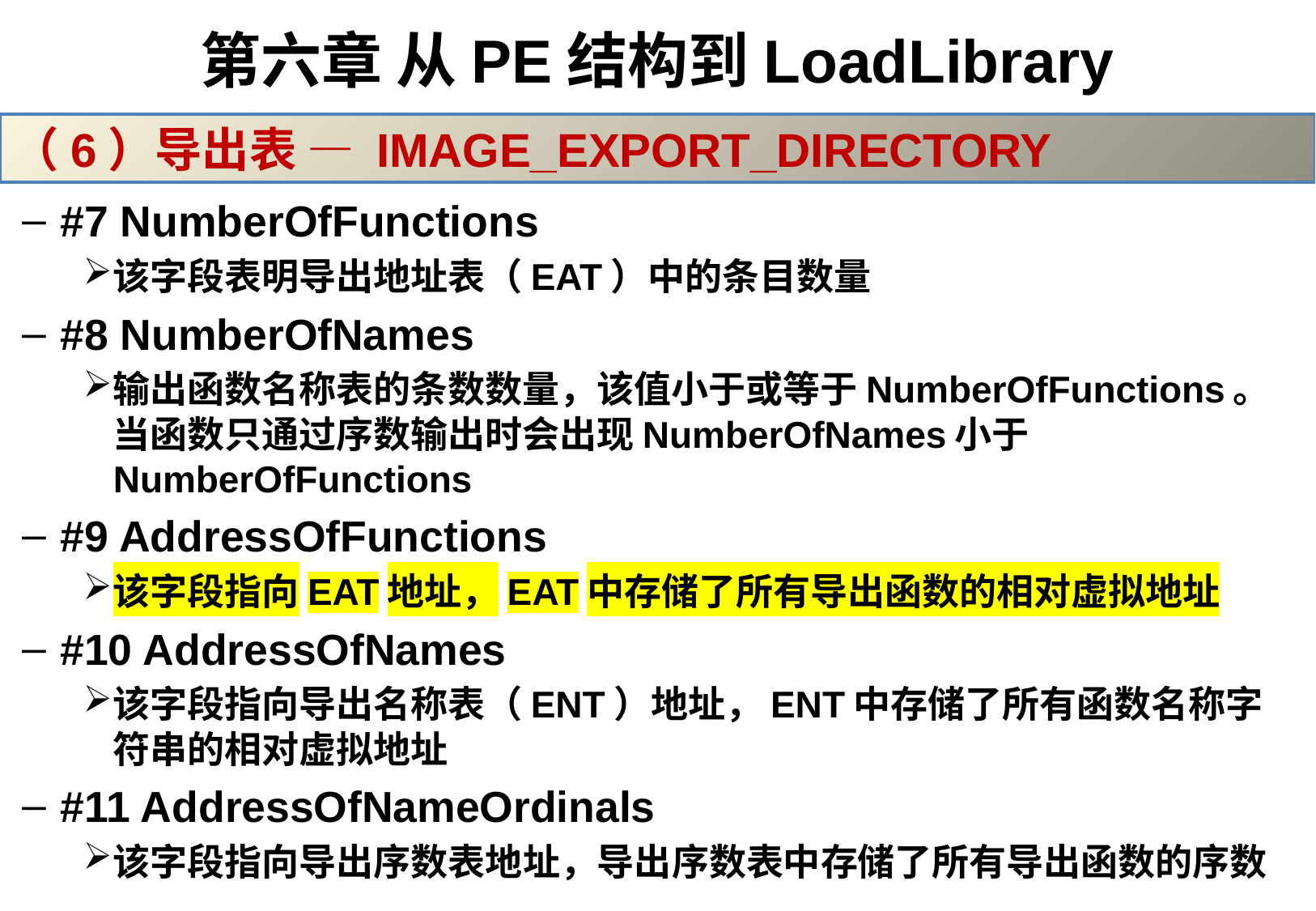

# 第六章 从PE结构到LoadLibrary
（6）导出表 — IMAGE_EXPORT_DIRECTORY
#7 NumberOfFunctions
该字段表明导出地址表（EAT）中的条目数量
#8 NumberOfNames
输出函数名称表的条数数量，该值小于或等于NumberOfFunctions。当函数只通过序数输出时会出现NumberOfNames小于NumberOfFunctions
#9 AddressOfFunctions
该字段指向EAT地址，EAT中存储了所有导出函数的相对虚拟地址
#10 AddressOfNames
该字段指向导出名称表（ENT）地址，ENT中存储了所有函数名称字符串的相对虚拟地址
#11 AddressOfNameOrdinals
该字段指向导出序数表地址，导出序数表中存储了所有导出函数的序数